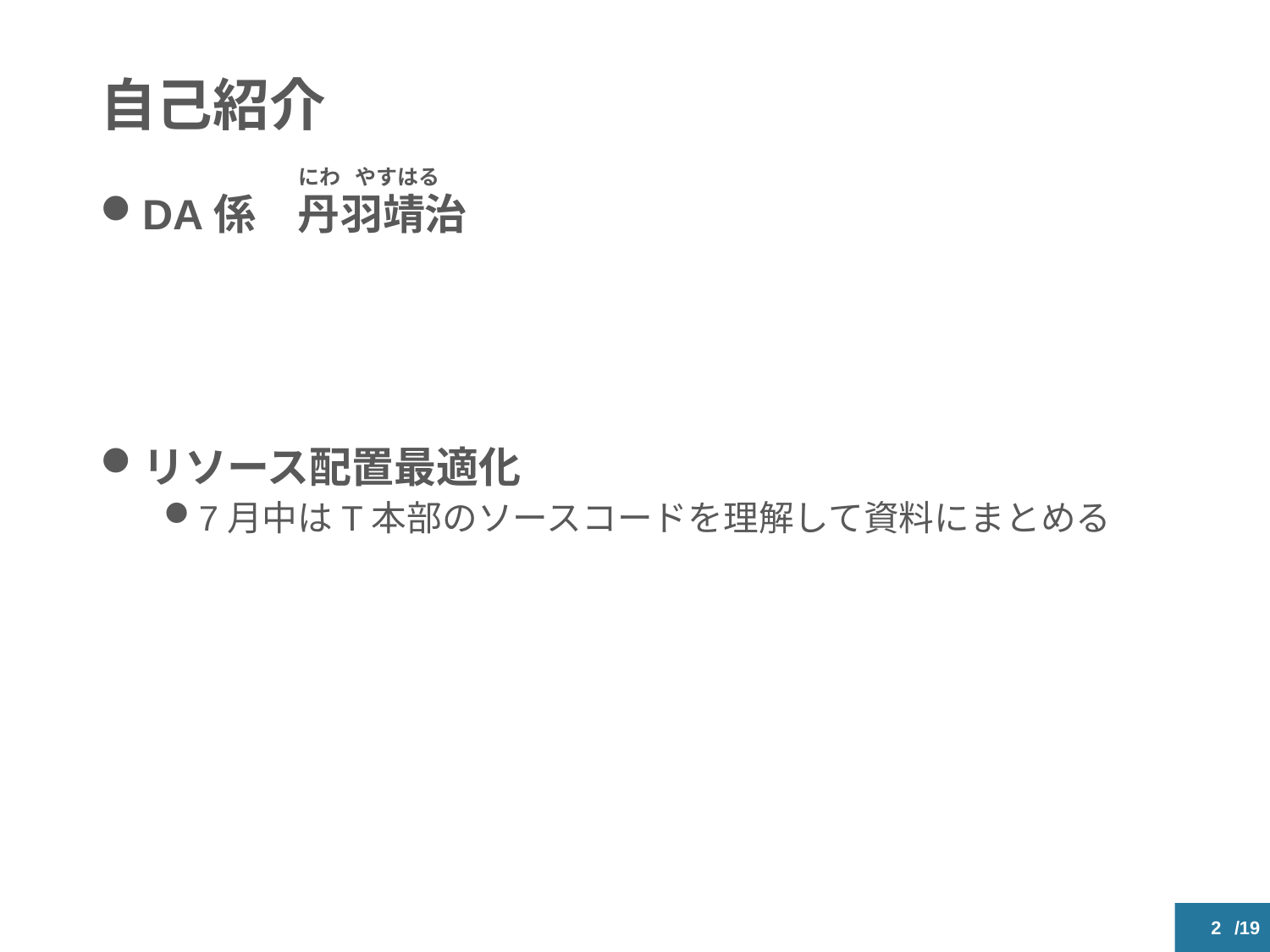

# 自己紹介
にわ   やすはる
DA係　丹羽靖治

リソース配置最適化
7月中はT本部のソースコードを理解して資料にまとめる

2